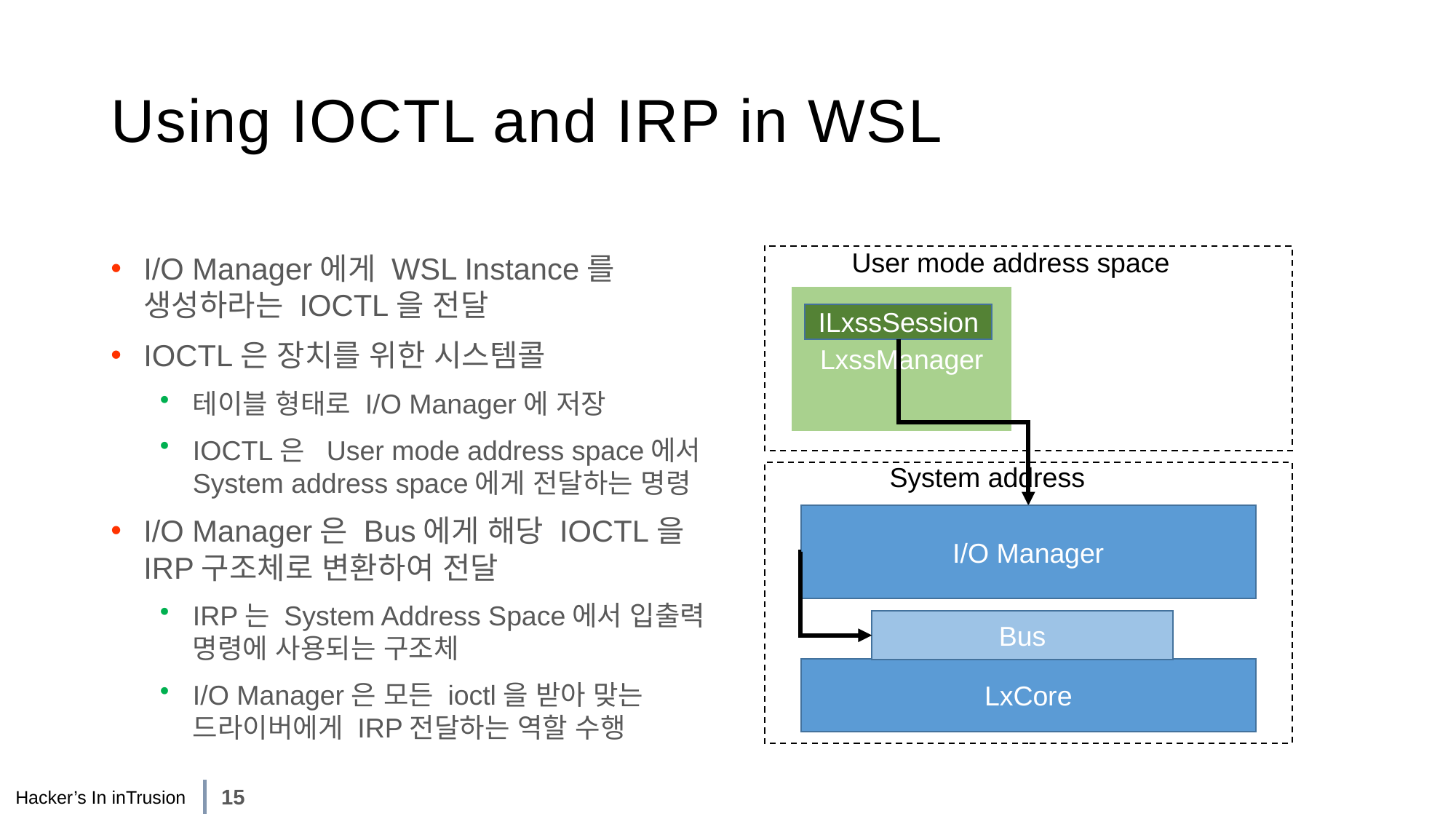

# Using IOCTL and IRP in WSL

I/O Manager에게 WSL Instance를 생성하라는 IOCTL을 전달
IOCTL은 장치를 위한 시스템콜
테이블 형태로 I/O Manager에 저장
IOCTL은  User mode address space에서 System address space에게 전달하는 명령
I/O Manager은 Bus에게 해당 IOCTL을 IRP구조체로 변환하여 전달
IRP는 System Address Space에서 입출력 명령에 사용되는 구조체
I/O Manager은 모든 ioctl을 받아 맞는 드라이버에게 IRP전달하는 역할 수행
User mode address space

LxssManager
ILxssSession
System address space

I/O Manager
Bus
LxCore